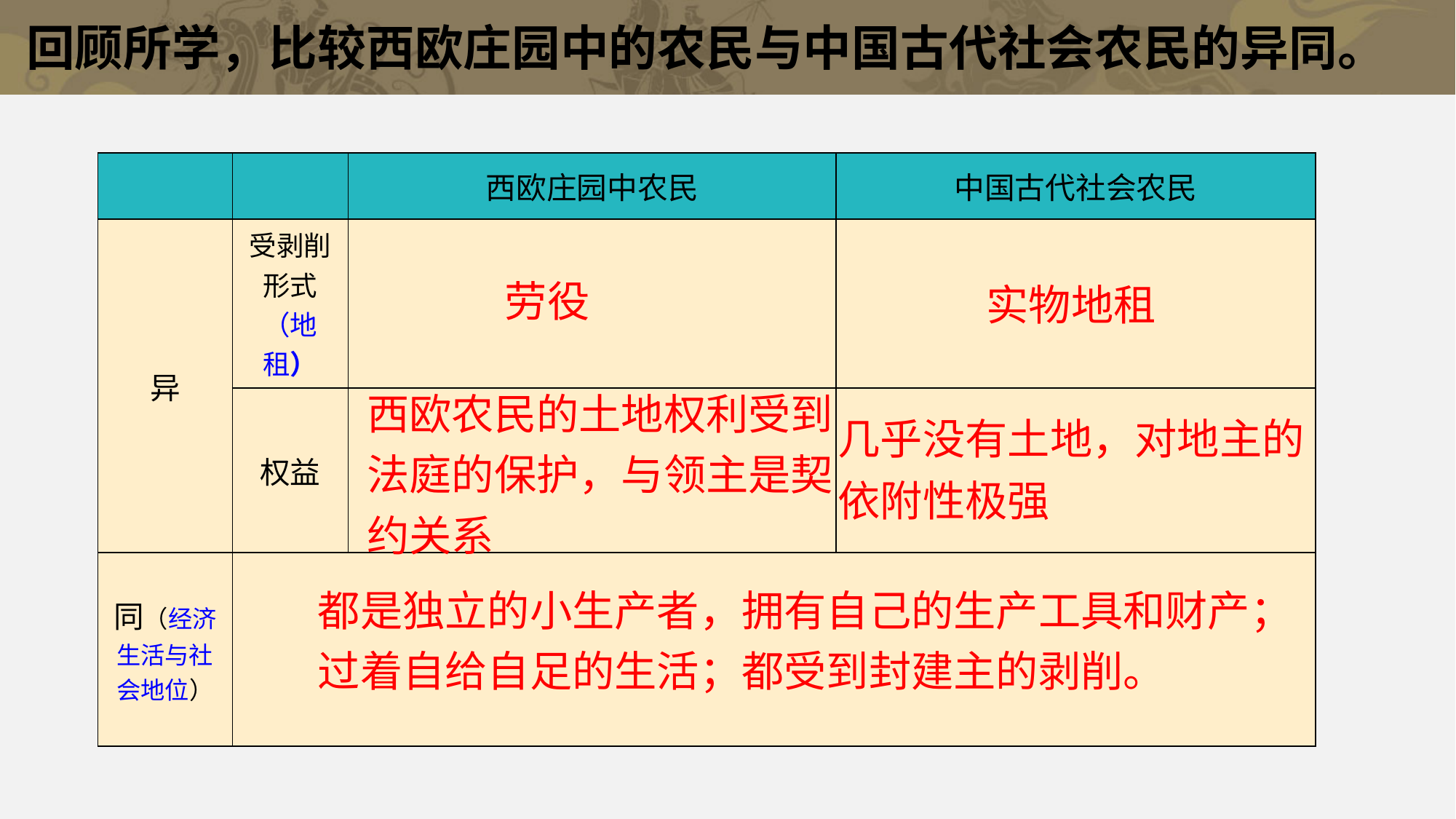

回顾所学，比较西欧庄园中的农民与中国古代社会农民的异同。
|  |  | 西欧庄园中农民 | 中国古代社会农民 |
| --- | --- | --- | --- |
| 异 | 受剥削形式（地租） |  |  |
|  | 权益 |  |  |
| 同（经济生活与社会地位） |  |  |  |
劳役
实物地租
西欧农民的土地权利受到法庭的保护，与领主是契约关系
几乎没有土地，对地主的依附性极强
都是独立的小生产者，拥有自己的生产工具和财产；过着自给自足的生活；都受到封建主的剥削。